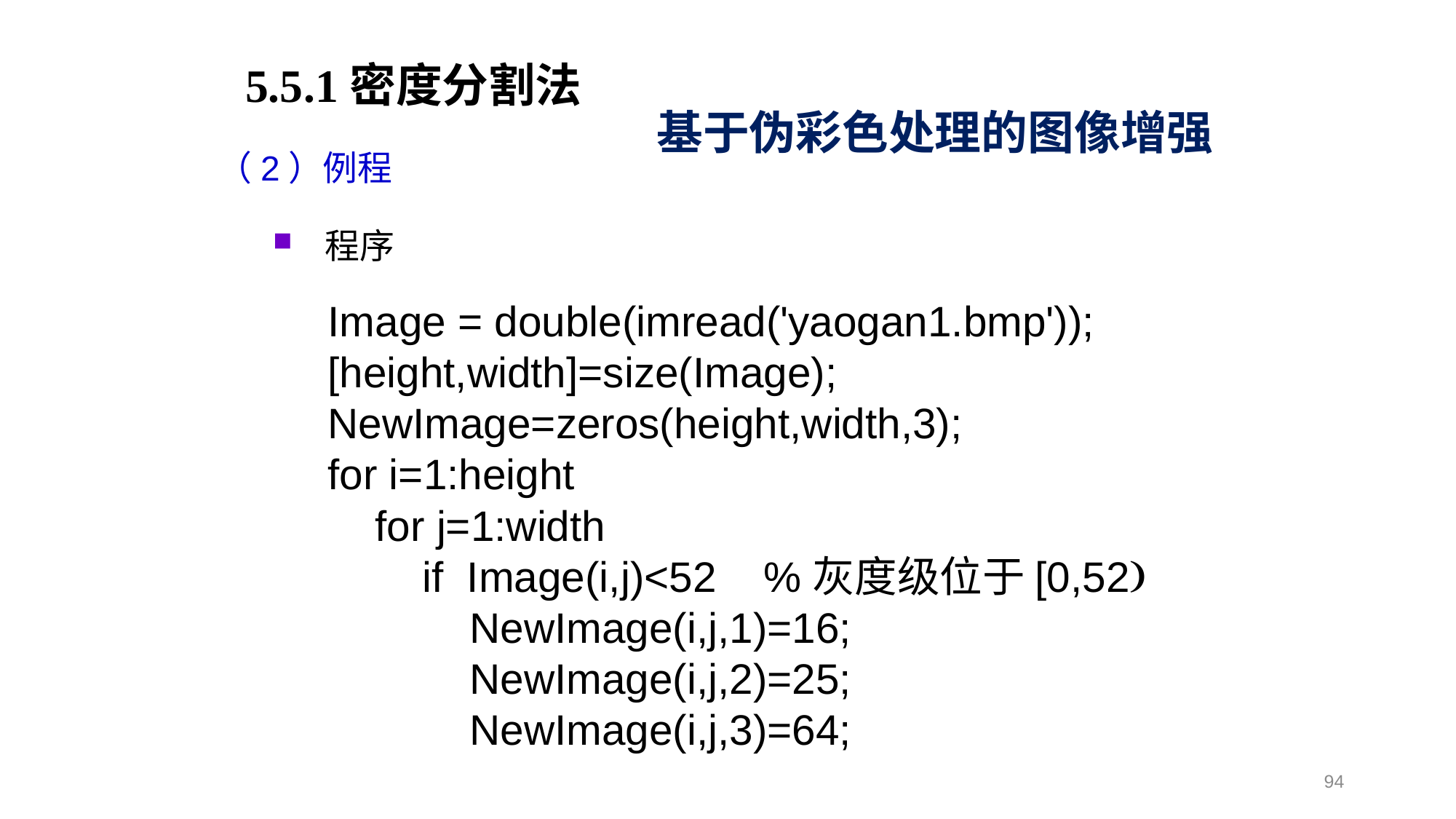

5.5.1密度分割法
基于伪彩色处理的图像增强
（2）例程
程序
Image = double(imread('yaogan1.bmp'));
[height,width]=size(Image);
NewImage=zeros(height,width,3);
for i=1:height
    for j=1:width
        if  Image(i,j)<52    %灰度级位于[0,52)
            NewImage(i,j,1)=16;
            NewImage(i,j,2)=25;
            NewImage(i,j,3)=64;
94